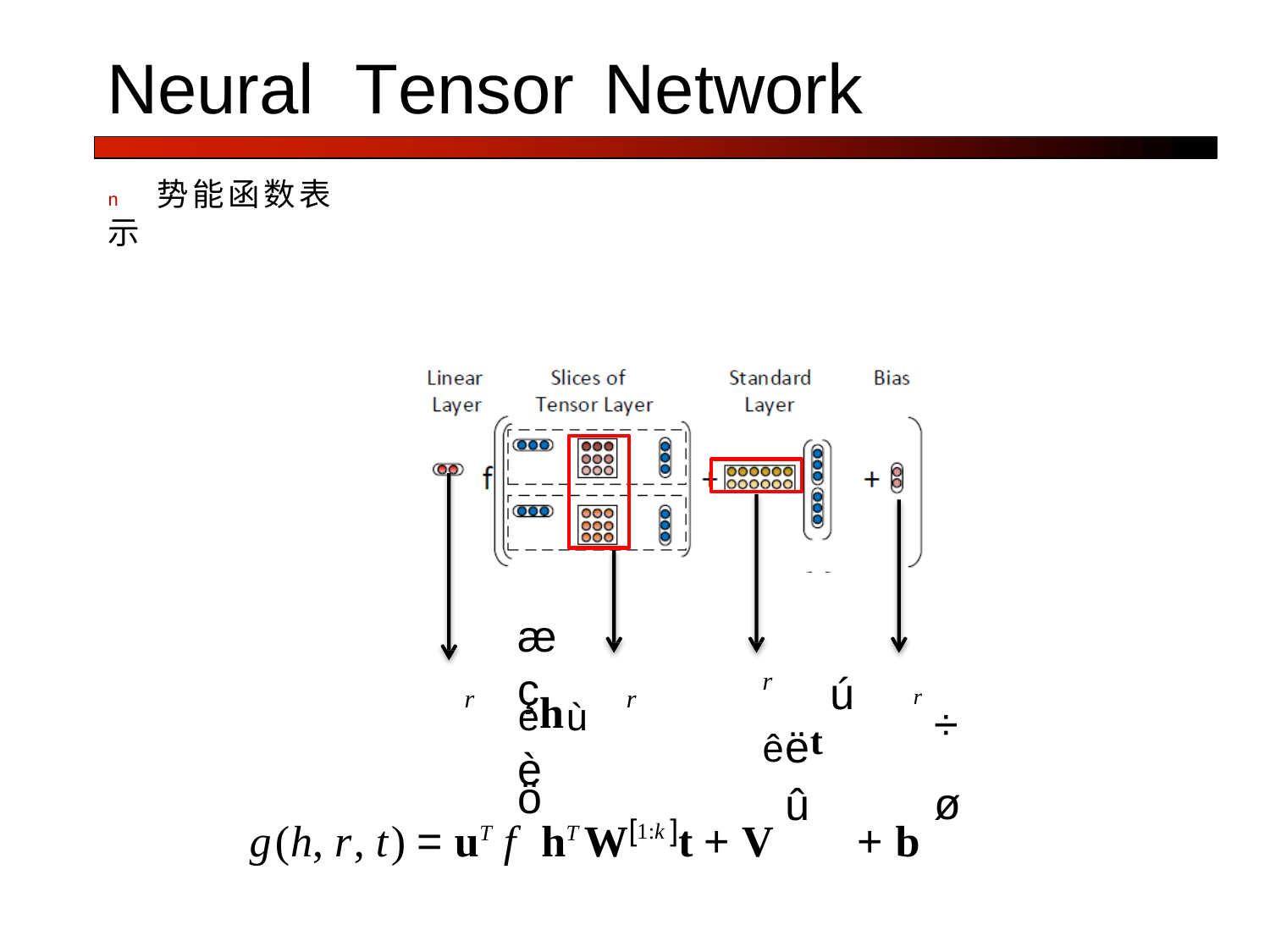

Neural	Tensor	Network

n	势能函数表示

æ	éhù	ö
g(h, r, t) = uT  f	hT W[1:k ]t + V	+ b
r  ê
ú
ç è
r  ÷ ø
r
r
ët û